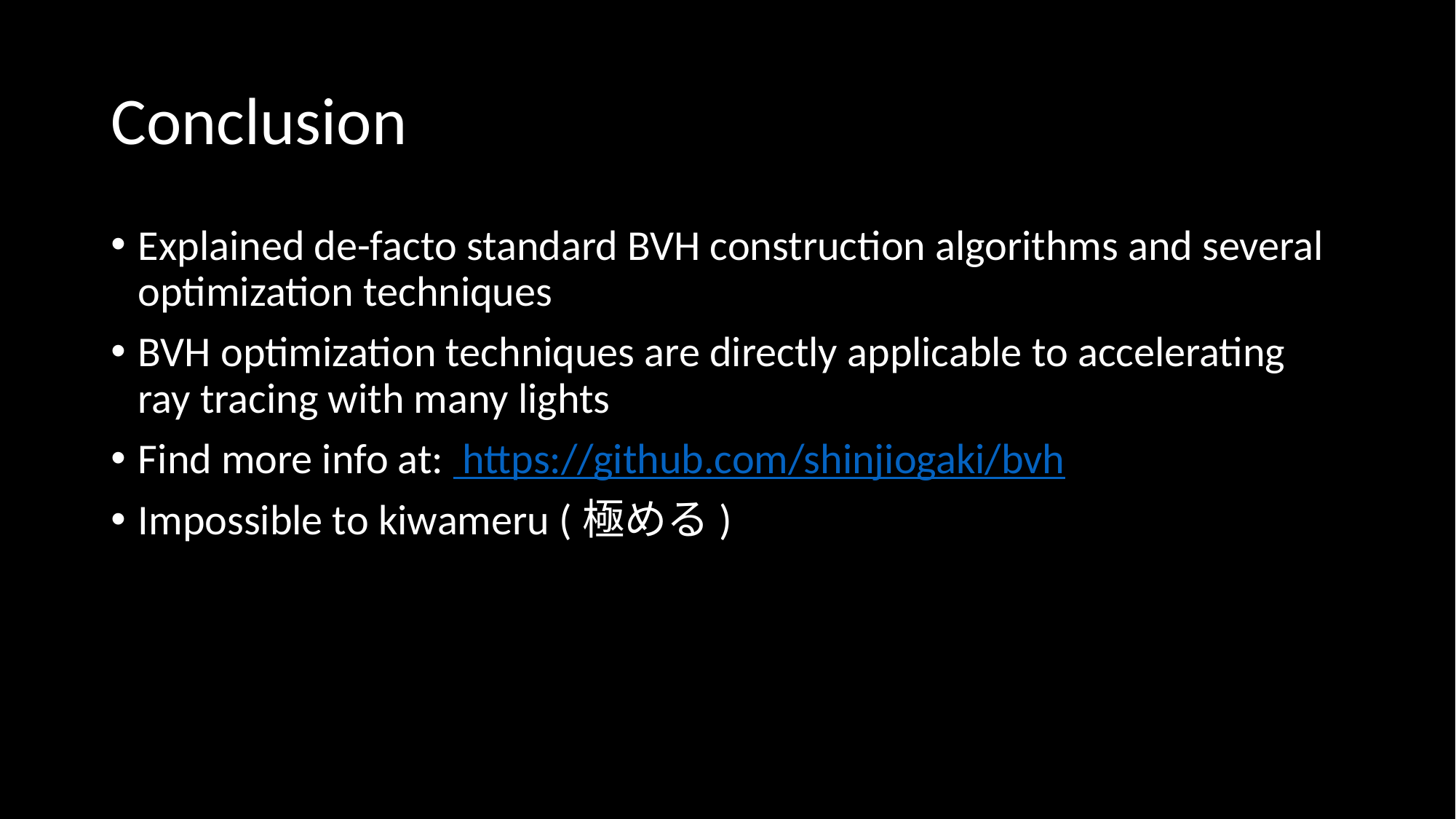

# Conclusion
Explained de-facto standard BVH construction algorithms and several optimization techniques
BVH optimization techniques are directly applicable to accelerating ray tracing with many lights
Find more info at:  https://github.com/shinjiogaki/bvh
Impossible to kiwameru (極める)